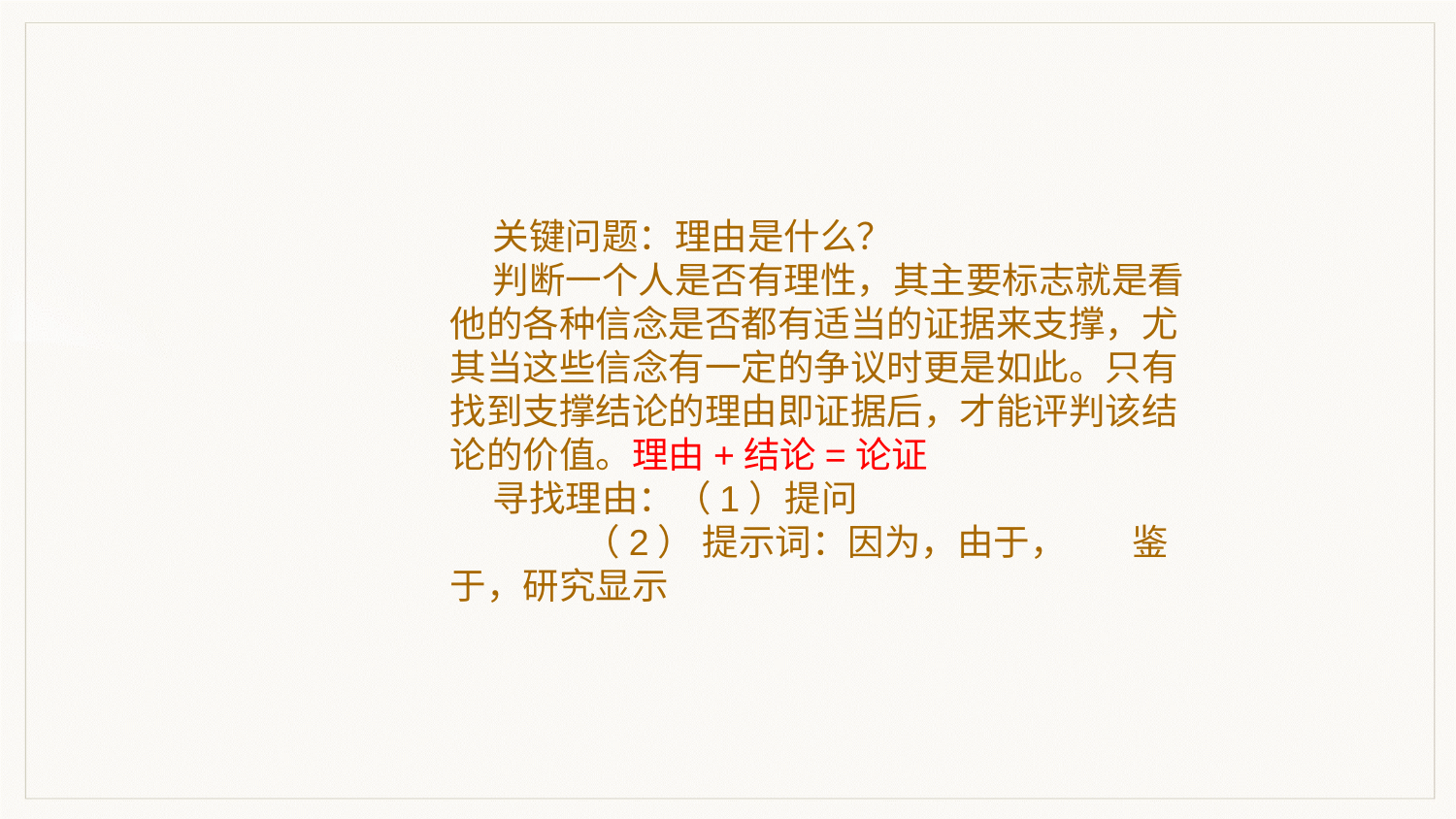

关键问题：理由是什么？
判断一个人是否有理性，其主要标志就是看他的各种信念是否都有适当的证据来支撑，尤其当这些信念有一定的争议时更是如此。只有找到支撑结论的理由即证据后，才能评判该结论的价值。理由+结论=论证
寻找理由：（1）提问
          （2） 提示词：因为，由于，        鉴于，研究显示